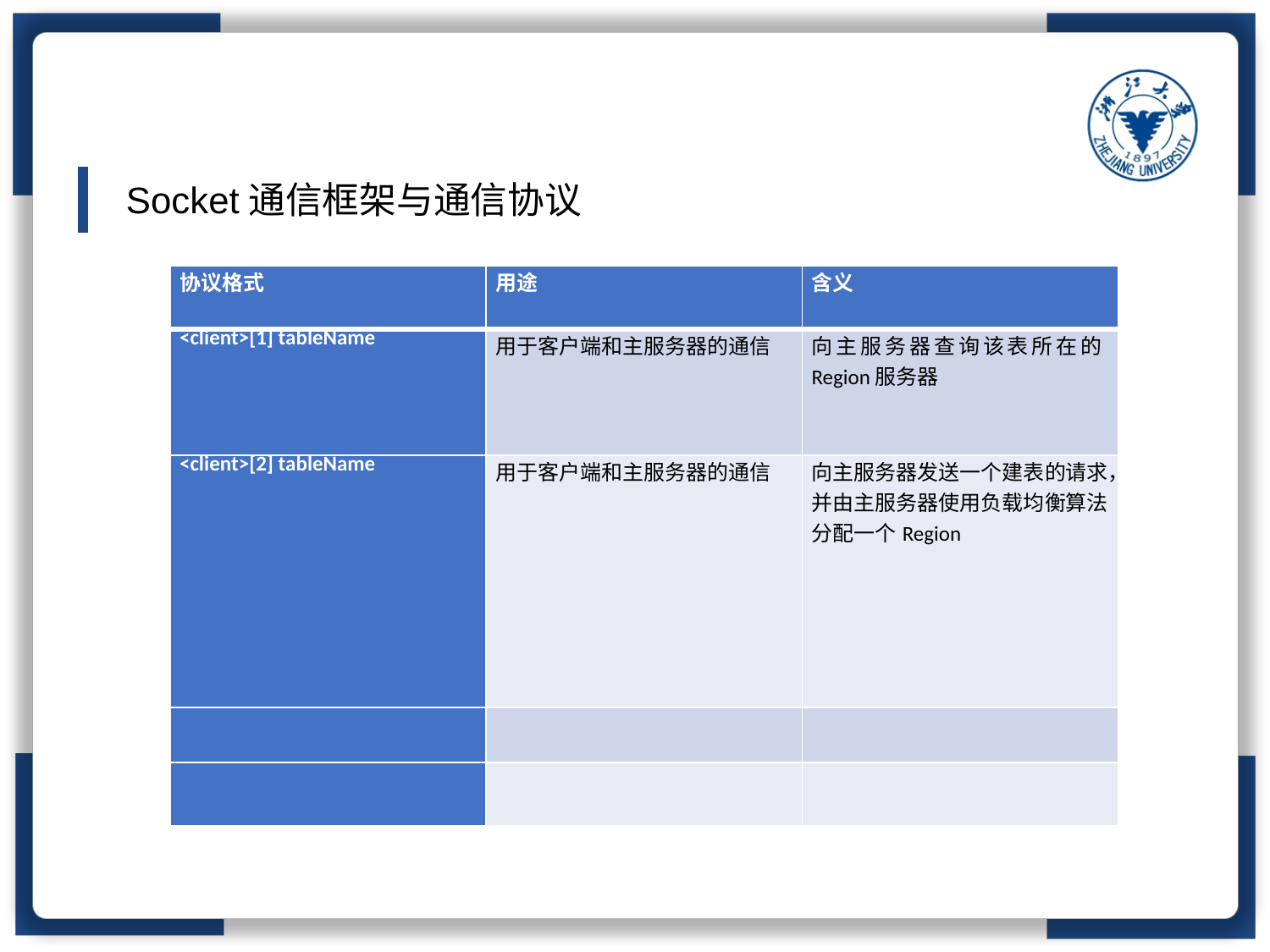

Socket通信框架与通信协议
| 协议格式 | 用途 | 含义 |
| --- | --- | --- |
| <client>[1] tableName | 用于客户端和主服务器的通信 | 向主服务器查询该表所在的Region服务器 |
| <client>[2] tableName | 用于客户端和主服务器的通信 | 向主服务器发送一个建表的请求，并由主服务器使用负载均衡算法分配一个Region |
|  |  |  |
|  |  |  |